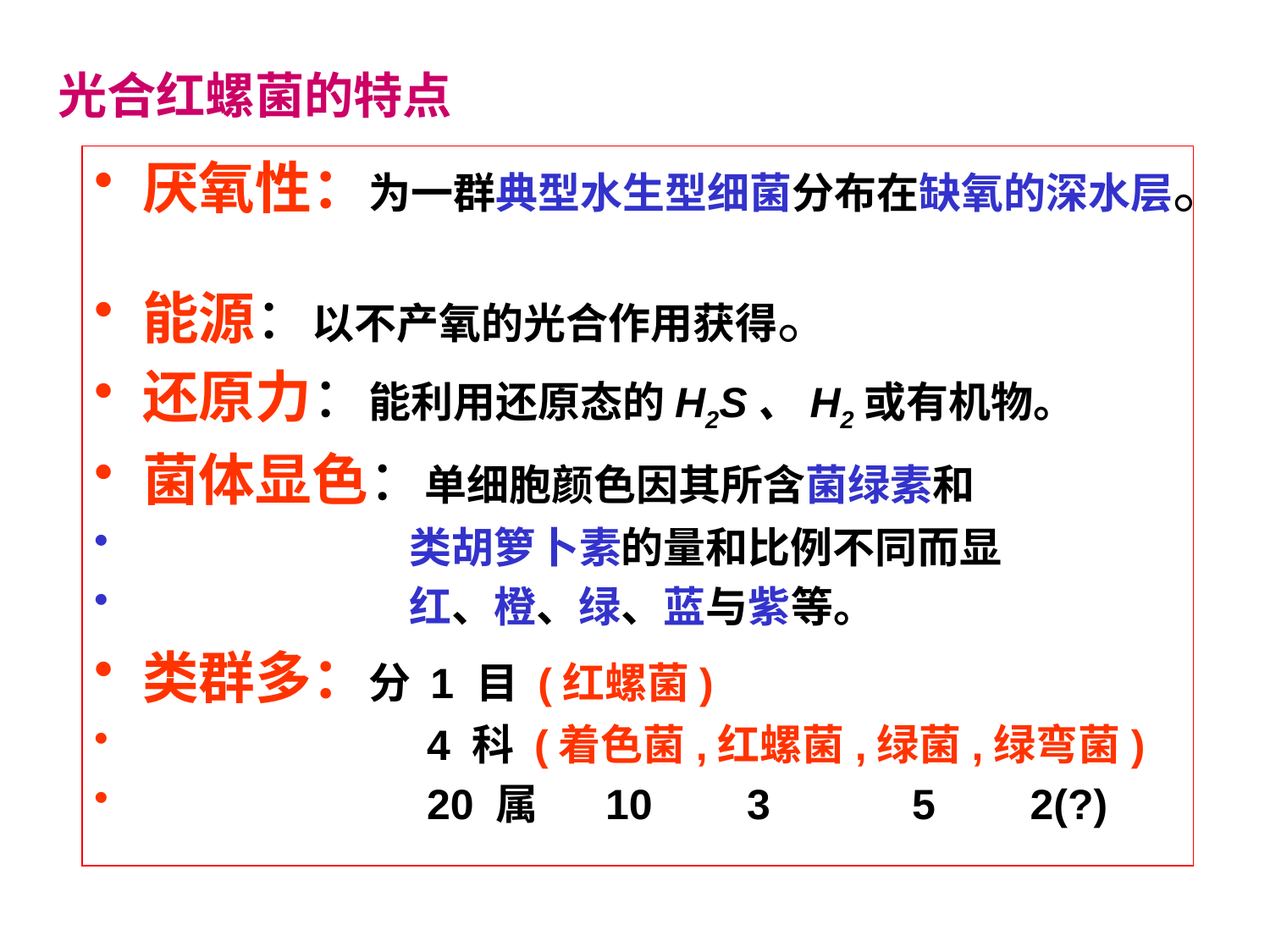

# 光合红螺菌的特点
厌氧性：为一群典型水生型细菌分布在缺氧的深水层。
能源：以不产氧的光合作用获得。
还原力：能利用还原态的H2S、H2或有机物。
菌体显色：单细胞颜色因其所含菌绿素和
                           类胡箩卜素的量和比例不同而显
                           红、橙、绿、蓝与紫等。
类群多：分 1 目 (红螺菌)
                        4 科 (着色菌,红螺菌,绿菌,绿弯菌)
                        20 属      10        3            5        2(?)